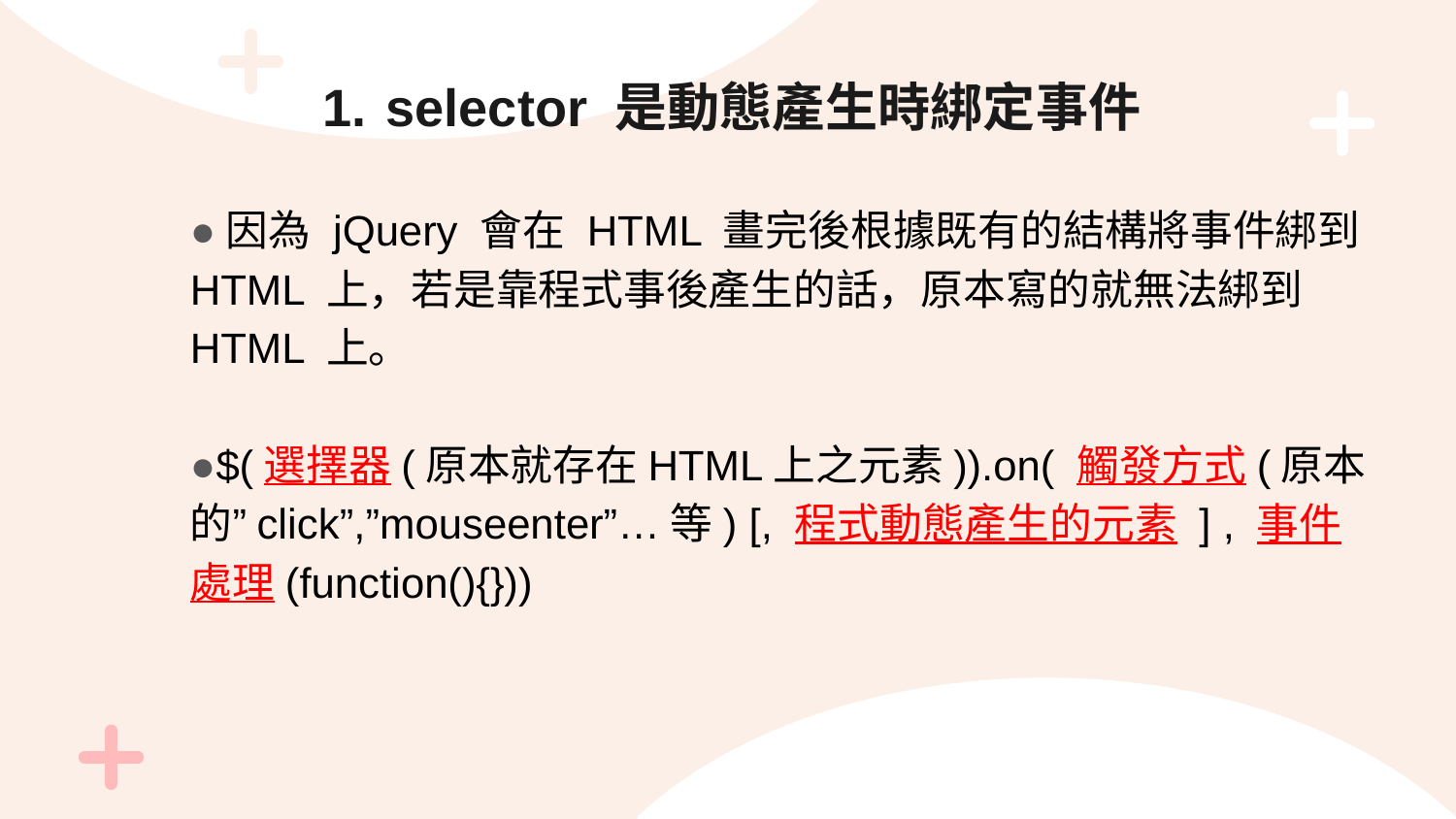

# selector 是動態產生時綁定事件
●因為 jQuery 會在 HTML 畫完後根據既有的結構將事件綁到 HTML 上，若是靠程式事後產生的話，原本寫的就無法綁到HTML 上。

●$(選擇器(原本就存在HTML上之元素)).on( 觸發方式(原本的”click”,”mouseenter”…等) [, 程式動態產生的元素 ] , 事件處理(function(){}))